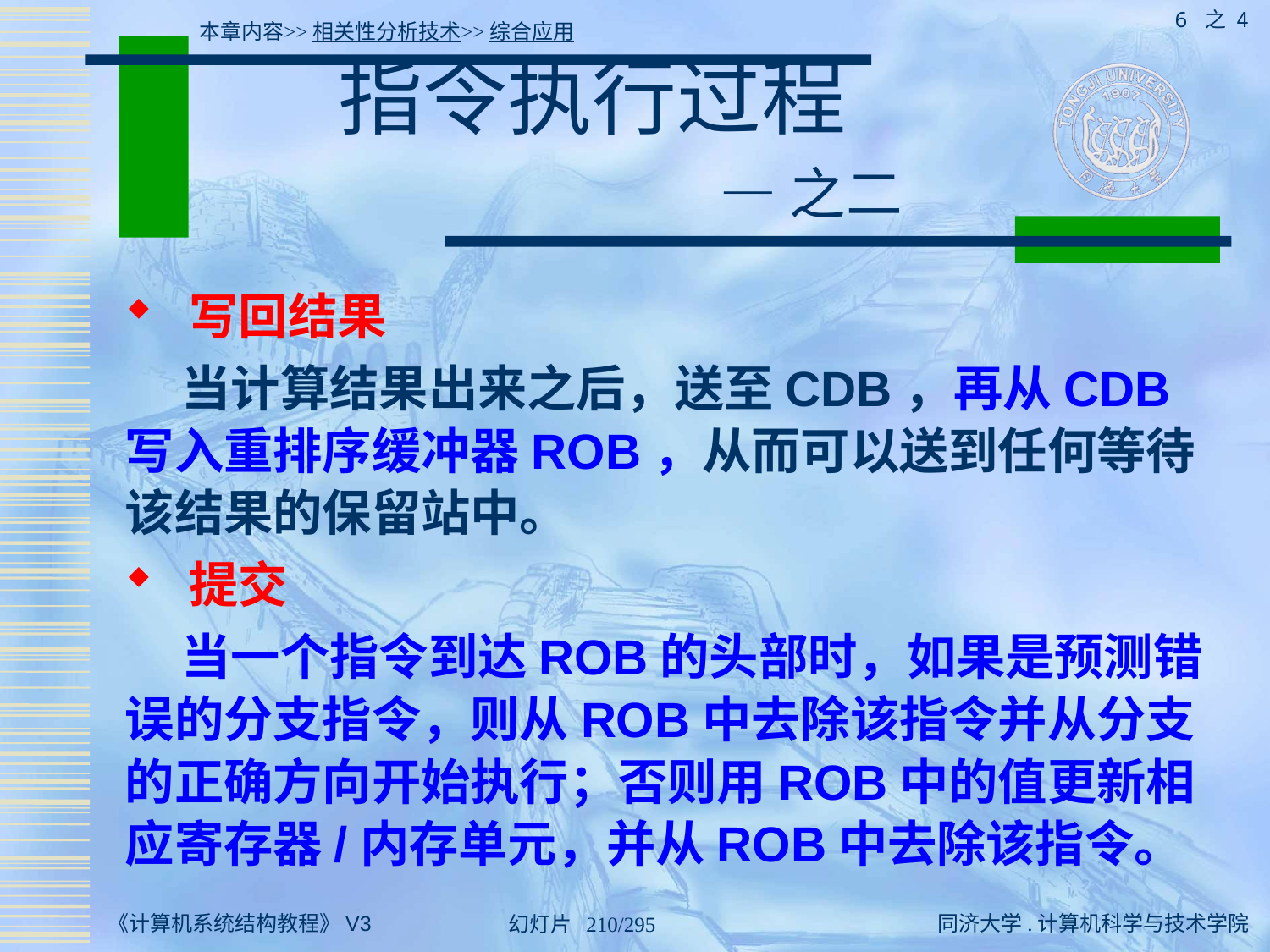

6 之 4
本章内容>>相关性分析技术>>综合应用
# 指令执行过程 — 之二
  写回结果
    当计算结果出来之后，送至CDB，再从CDB写入重排序缓冲器ROB，从而可以送到任何等待该结果的保留站中。
  提交
    当一个指令到达ROB的头部时，如果是预测错误的分支指令，则从ROB中去除该指令并从分支的正确方向开始执行；否则用ROB中的值更新相应寄存器/内存单元，并从ROB中去除该指令。